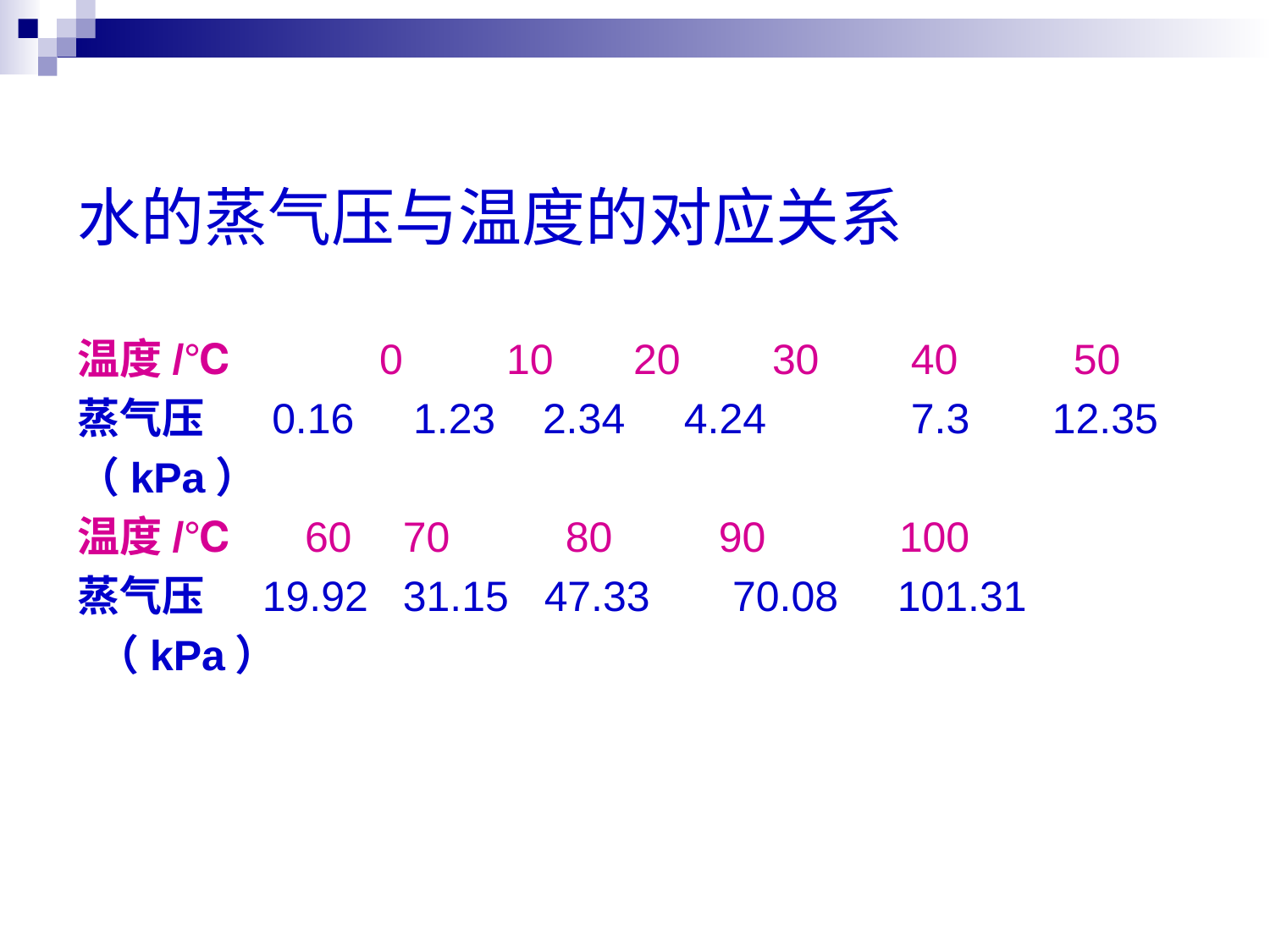

水的蒸气压与温度的对应关系
温度/℃     	0	10	20	 30	  40	     50
蒸气压      0.16     1.23    2.34     4.24	  7.3       12.35
（kPa）
温度/℃      60	  70	     80         90	 100
蒸气压     19.92	  31.15   47.33       70.08     101.31
 （kPa）